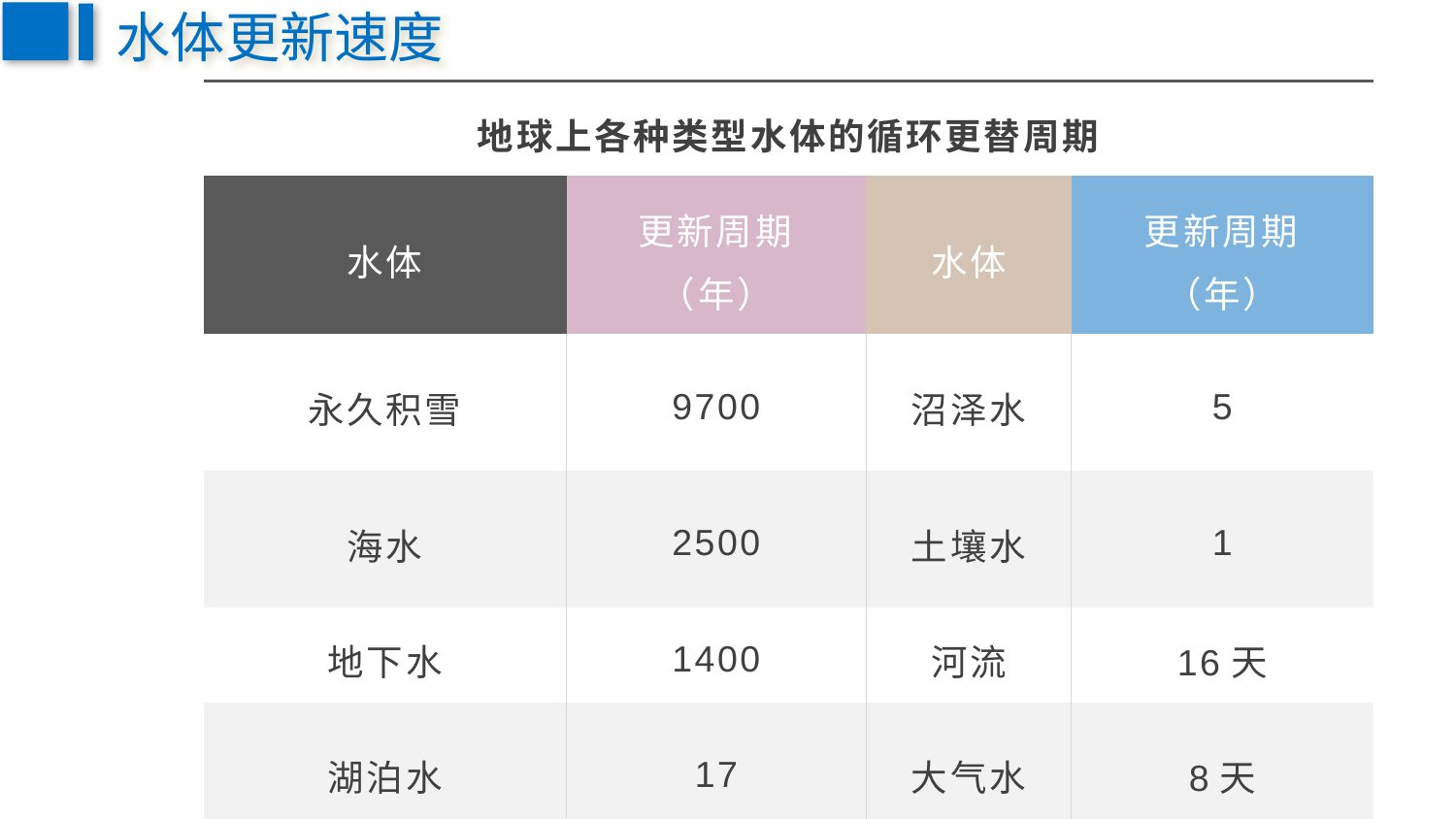

水体更新速度

| 地球上各种类型水体的循环更替周期 |  |  |  |
| --- | --- | --- | --- |
| 水体 | 更新周期（年） | 水体 | 更新周期（年） |
| 永久积雪 | 9700 | 沼泽水 | 5 |
| 海水 | 2500 | 土壤水 | 1 |
| 地下水 | 1400 | 河流 | 16天 |
| 湖泊水 | 17 | 大气水 | 8天 |